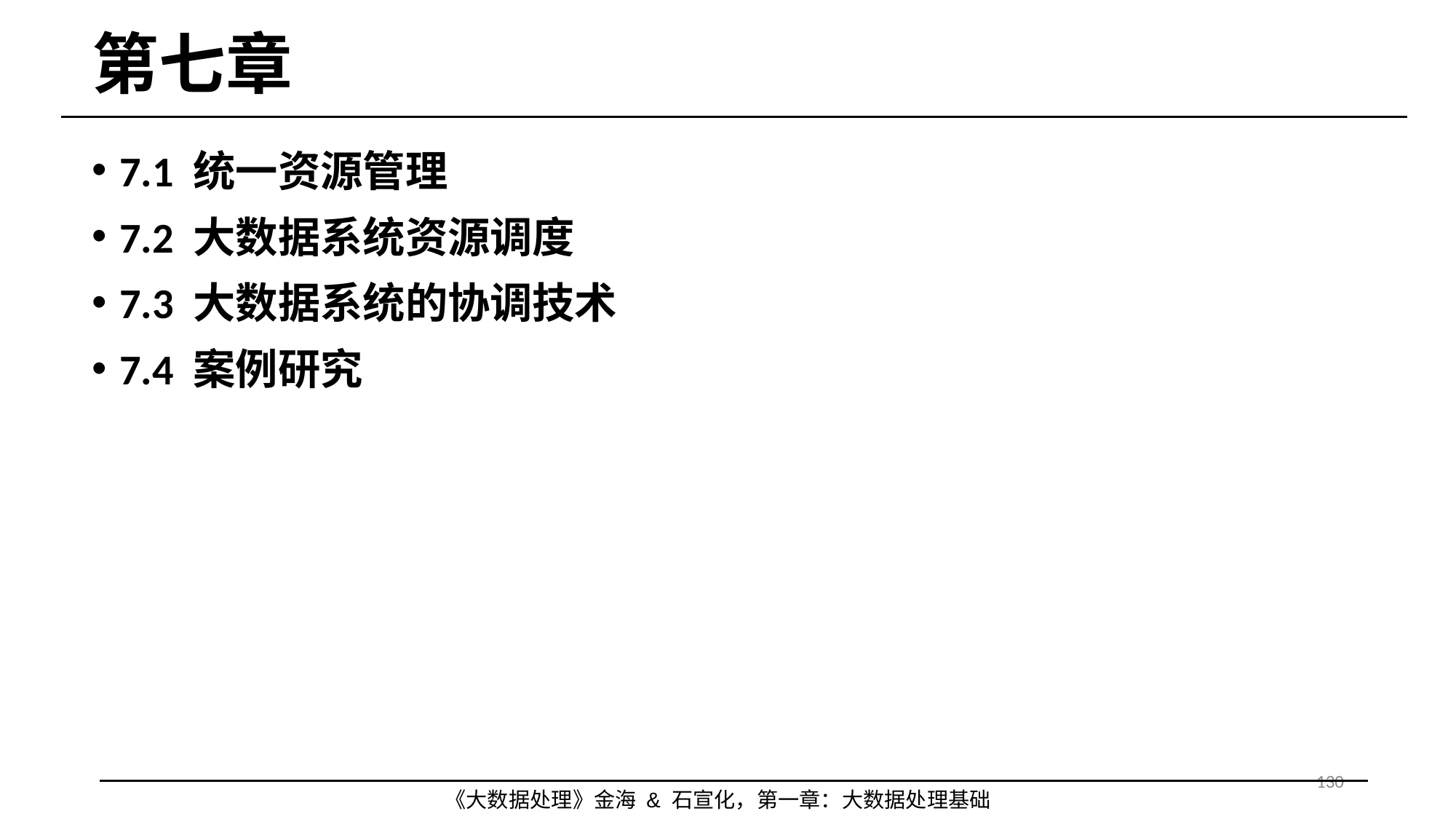

# 第七章
7.1 统一资源管理
7.2 大数据系统资源调度
7.3 大数据系统的协调技术
7.4 案例研究
130